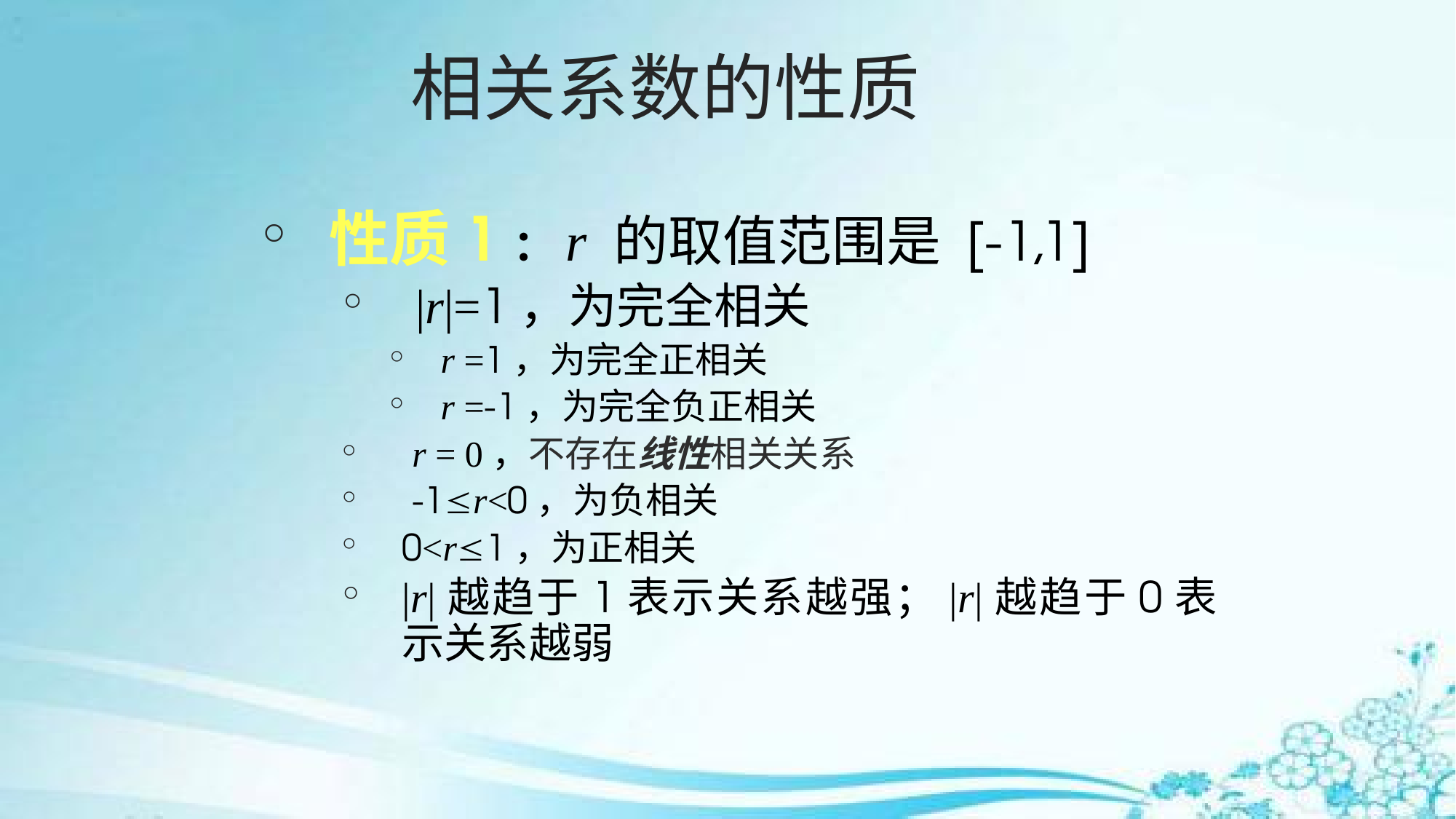

# 相关系数的性质
性质1：r 的取值范围是 [-1,1]
 |r|=1，为完全相关
r =1，为完全正相关
r =-1，为完全负正相关
 r = 0，不存在线性相关关系
 -1≤r<0，为负相关
0<r≤1，为正相关
|r|越趋于1表示关系越强；|r|越趋于0表示关系越弱